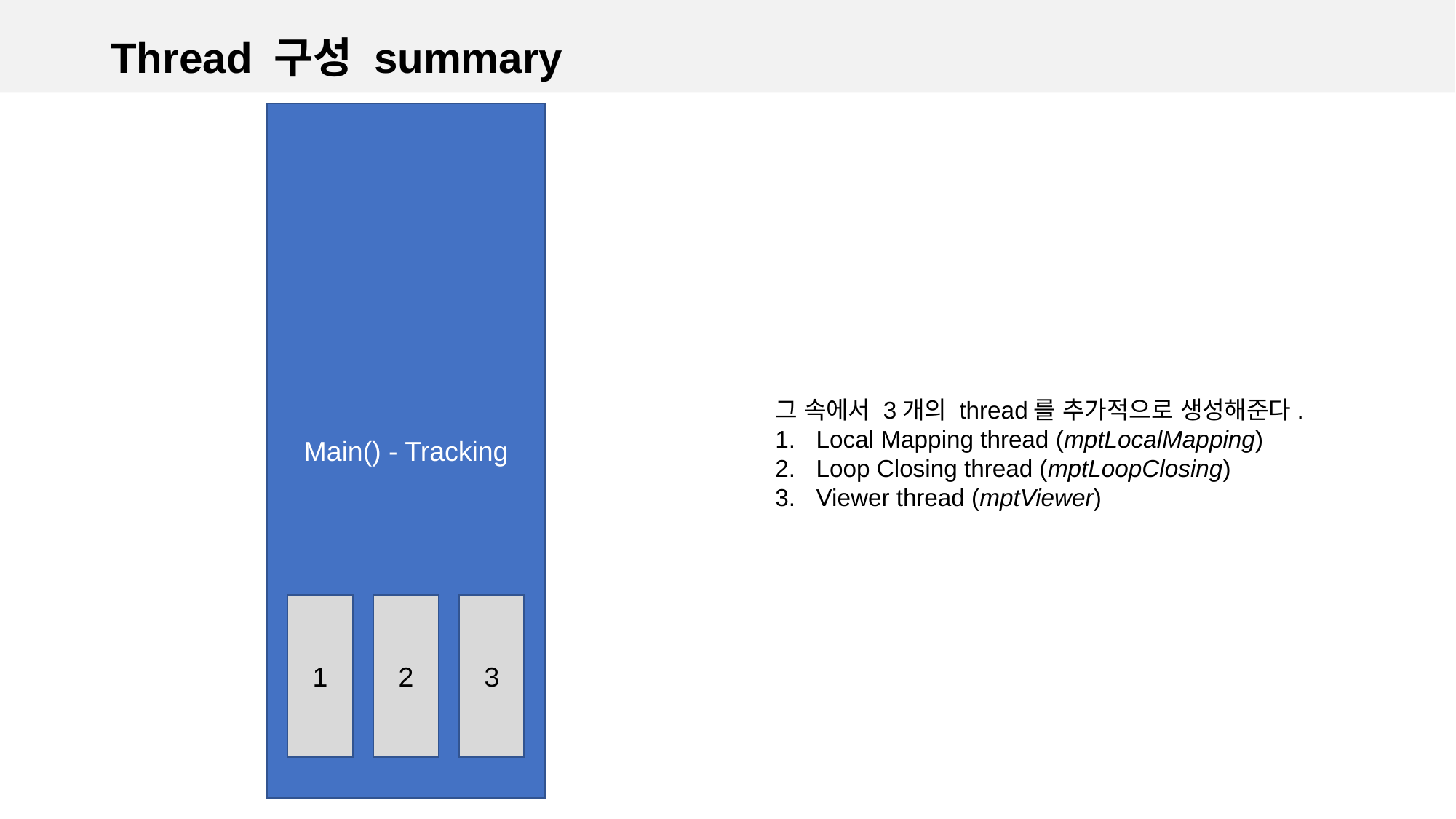

# Thread 구성 summary
Main() - Tracking
그 속에서 3개의 thread를 추가적으로 생성해준다.
Local Mapping thread (mptLocalMapping)
Loop Closing thread (mptLoopClosing)
Viewer thread (mptViewer)

1
2
3